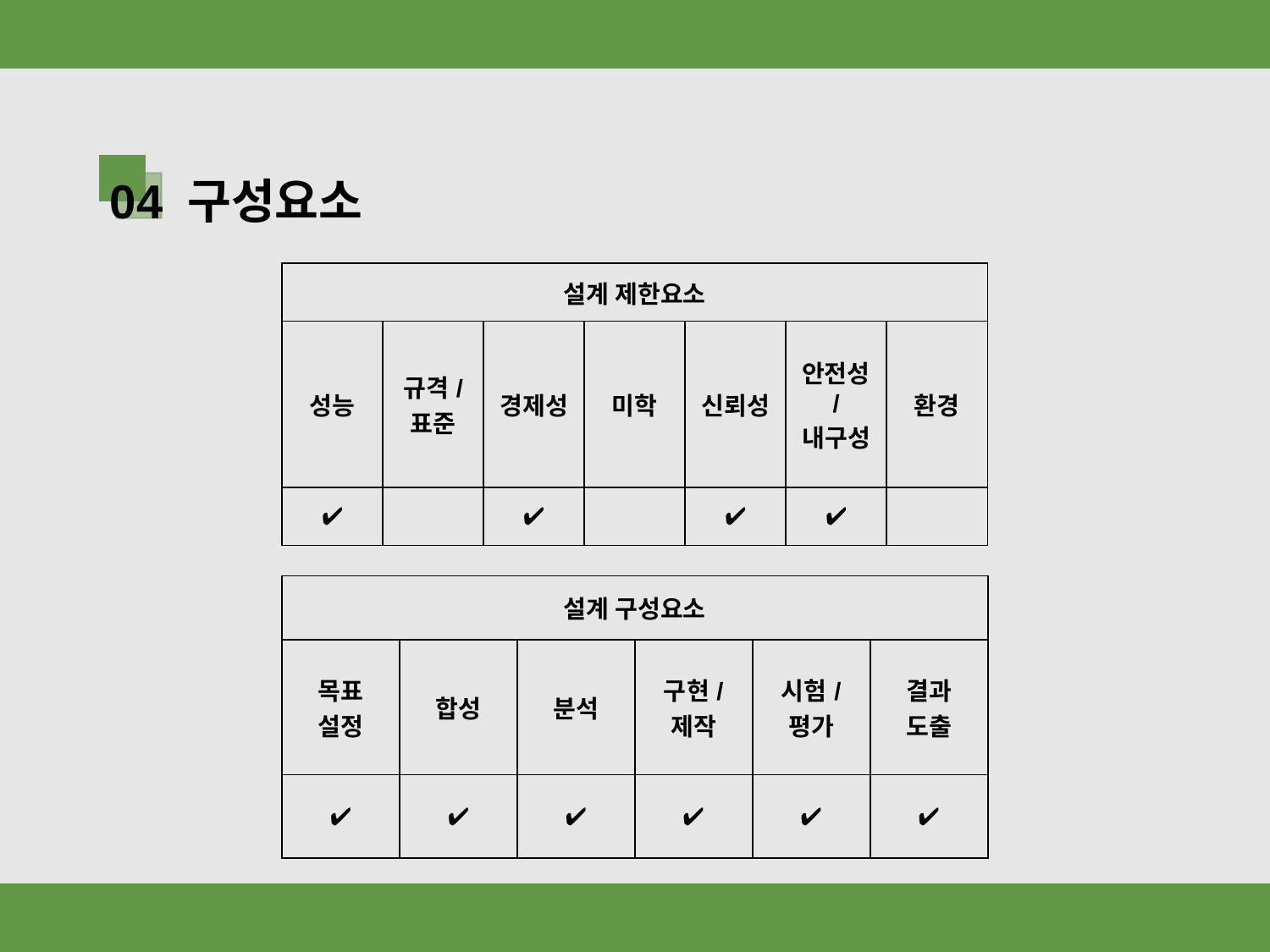

04 구성요소
| 설계 제한요소 |  |  |  |  |  |  |
| --- | --- | --- | --- | --- | --- | --- |
| 성능 | 규격/ 표준 | 경제성 | 미학 | 신뢰성 | 안전성/ 내구성 | 환경 |
| ✔ |  | ✔ |  | ✔ | ✔ |  |
| 설계 구성요소 |  |  |  |  |  |
| --- | --- | --- | --- | --- | --- |
| 목표 설정 | 합성 | 분석 | 구현/ 제작 | 시험/ 평가 | 결과 도출 |
| ✔ | ✔ | ✔ | ✔ | ✔ | ✔ |